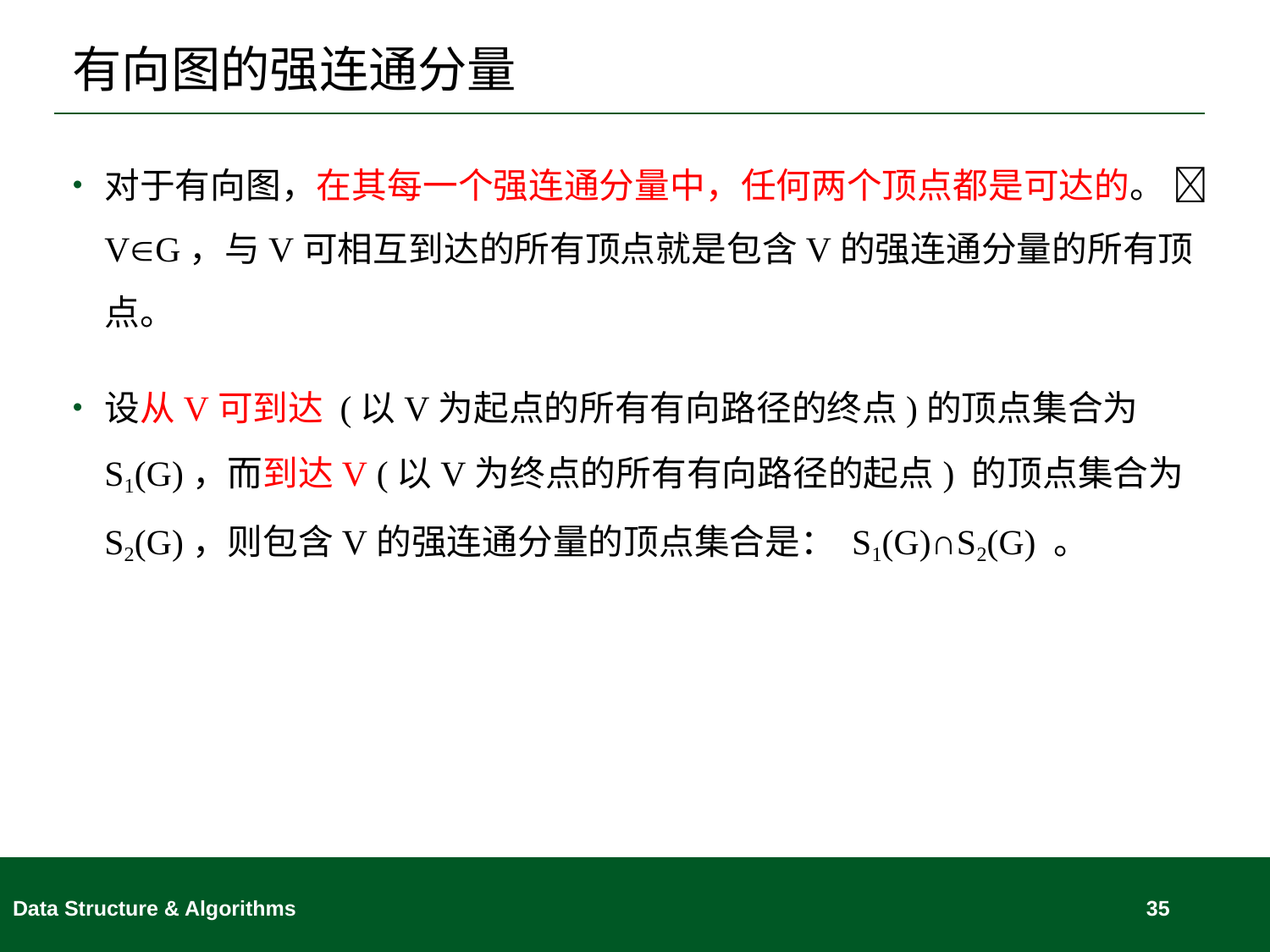

# 有向图的强连通分量
对于有向图，在其每一个强连通分量中，任何两个顶点都是可达的。 ∀V∈G，与V可相互到达的所有顶点就是包含V的强连通分量的所有顶点。
设从V可到达 (以V为起点的所有有向路径的终点)的顶点集合为 S1(G)，而到达V (以V为终点的所有有向路径的起点) 的顶点集合为S2(G)，则包含V的强连通分量的顶点集合是： S1(G)∩S2(G) 。

Data Structure & Algorithms
35